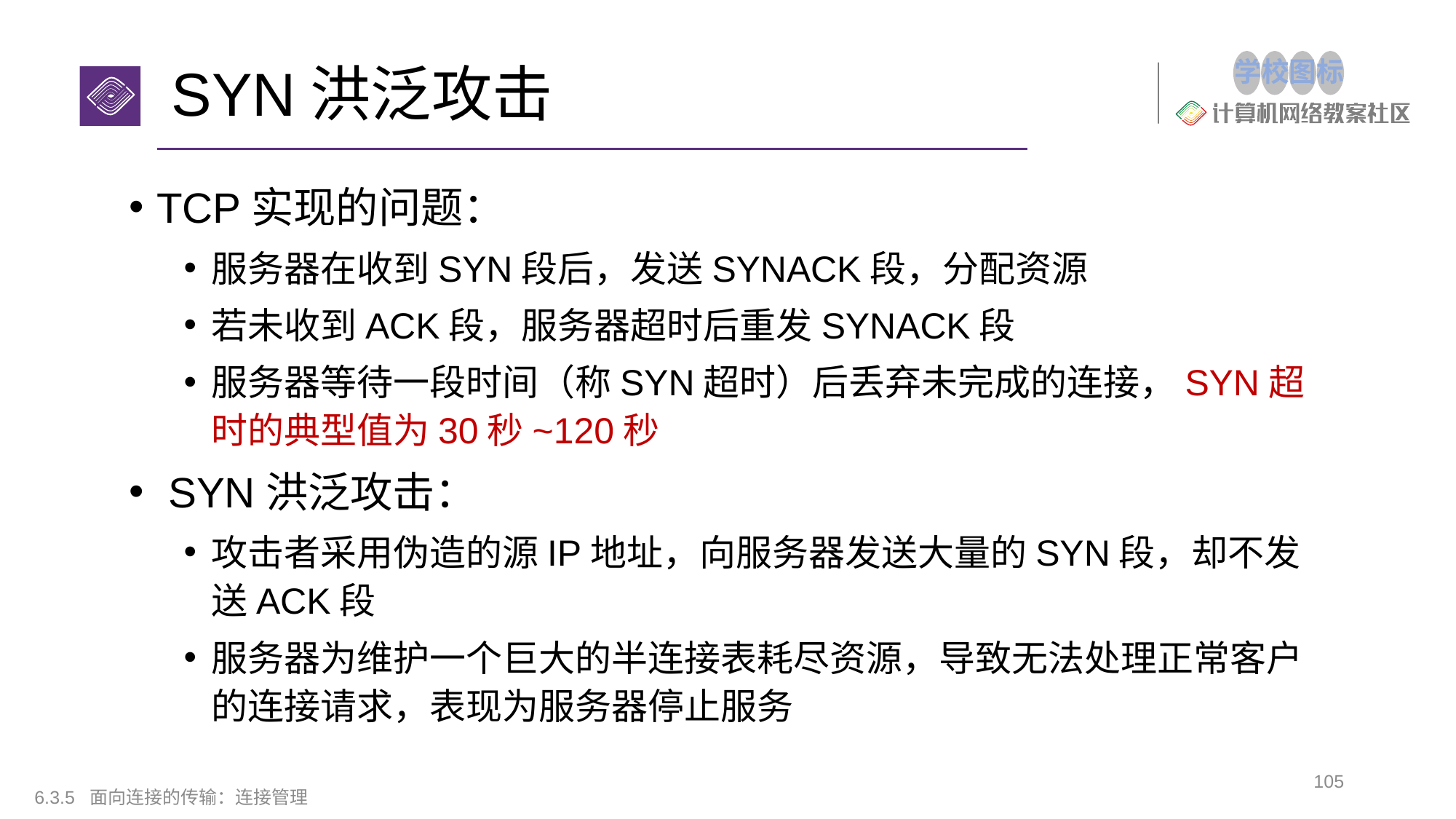

# SYN洪泛攻击
TCP实现的问题：
服务器在收到SYN段后，发送SYNACK段，分配资源
若未收到ACK段，服务器超时后重发SYNACK段
服务器等待一段时间（称SYN超时）后丢弃未完成的连接，SYN超时的典型值为30秒~120秒
 SYN洪泛攻击：
攻击者采用伪造的源IP地址，向服务器发送大量的SYN段，却不发送ACK段
服务器为维护一个巨大的半连接表耗尽资源，导致无法处理正常客户的连接请求，表现为服务器停止服务
105
6.3.5  面向连接的传输：连接管理